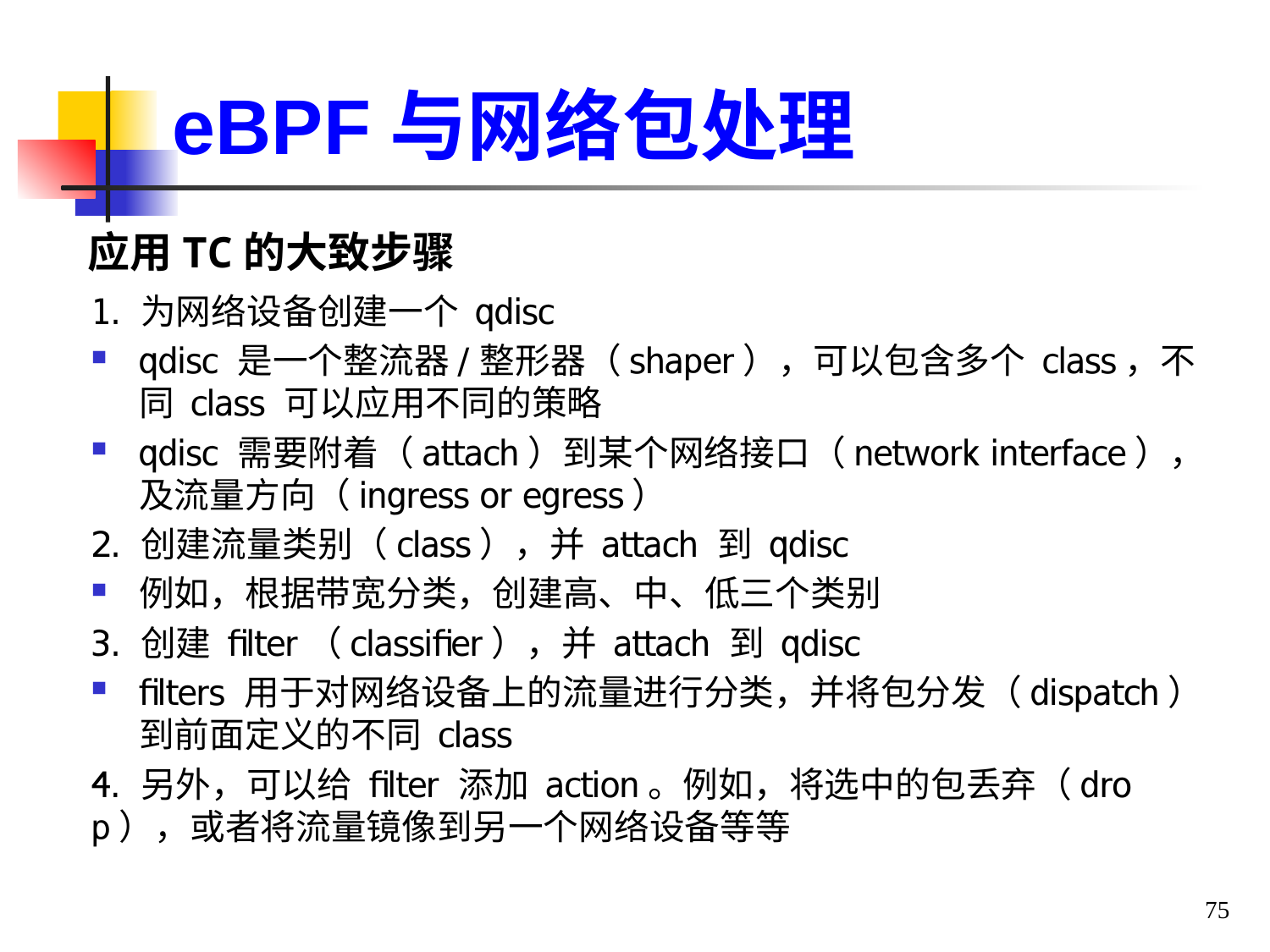

eBPF与网络包处理
应用TC的大致步骤
1. 为网络设备创建一个 qdisc
qdisc 是一个整流器/整形器（shaper），可以包含多个 class，不同 class 可以应用不同的策略
qdisc 需要附着（attach）到某个网络接口（network interface），及流量方向（ingress or egress）
2. 创建流量类别（class），并 attach 到 qdisc
例如，根据带宽分类，创建高、中、低三个类别
3. 创建 filter（classifier），并 attach 到 qdisc
filters 用于对网络设备上的流量进行分类，并将包分发（dispatch）到前面定义的不同 class
4. 另外，可以给 filter 添加 action。例如，将选中的包丢弃（drop），或者将流量镜像到另一个网络设备等等
75